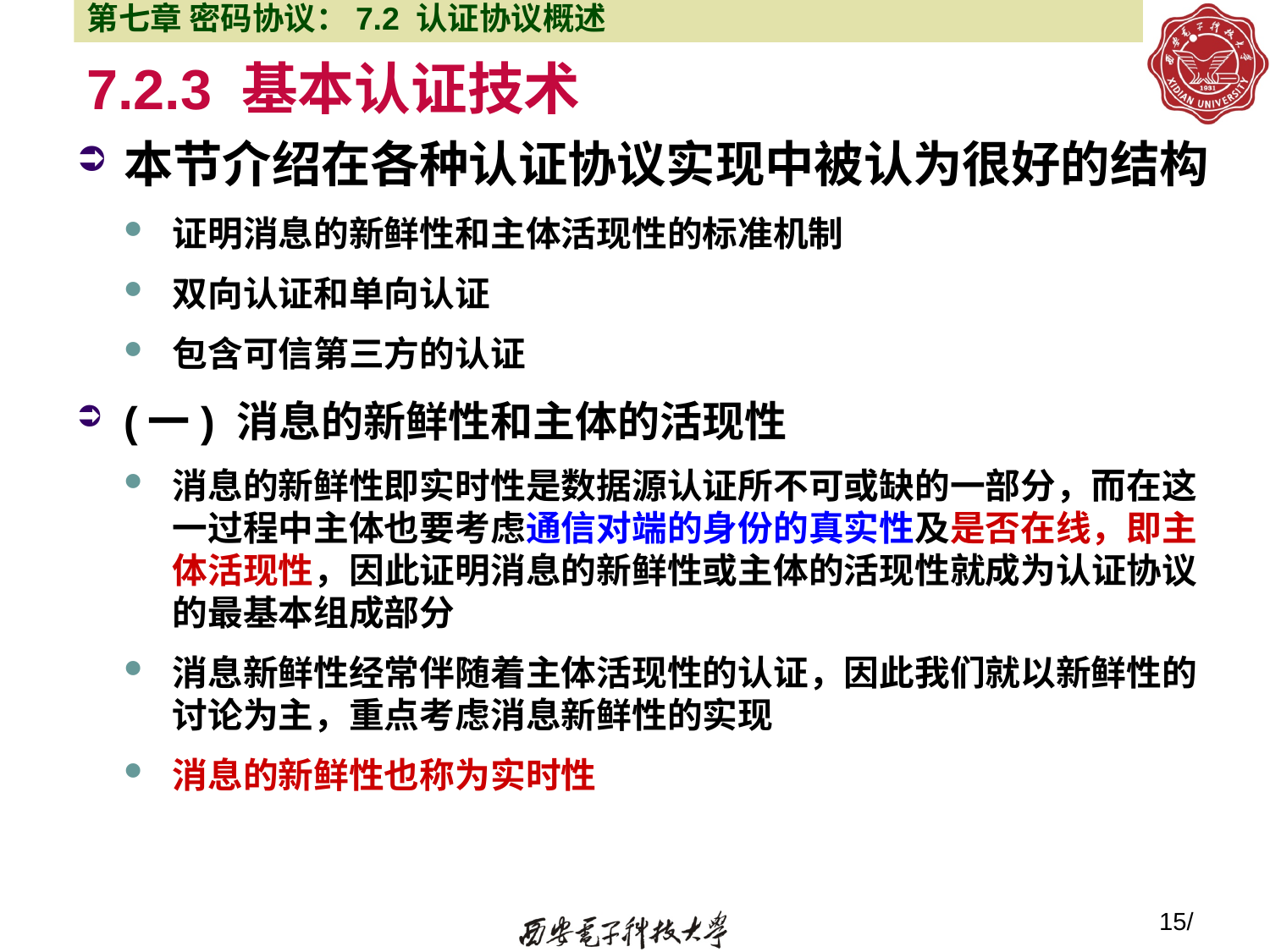

第七章 密码协议：7.2 认证协议概述
# 7.2.3 基本认证技术
本节介绍在各种认证协议实现中被认为很好的结构
证明消息的新鲜性和主体活现性的标准机制
双向认证和单向认证
包含可信第三方的认证
(一) 消息的新鲜性和主体的活现性
消息的新鲜性即实时性是数据源认证所不可或缺的一部分，而在这一过程中主体也要考虑通信对端的身份的真实性及是否在线，即主体活现性，因此证明消息的新鲜性或主体的活现性就成为认证协议的最基本组成部分
消息新鲜性经常伴随着主体活现性的认证，因此我们就以新鲜性的讨论为主，重点考虑消息新鲜性的实现
消息的新鲜性也称为实时性
15/